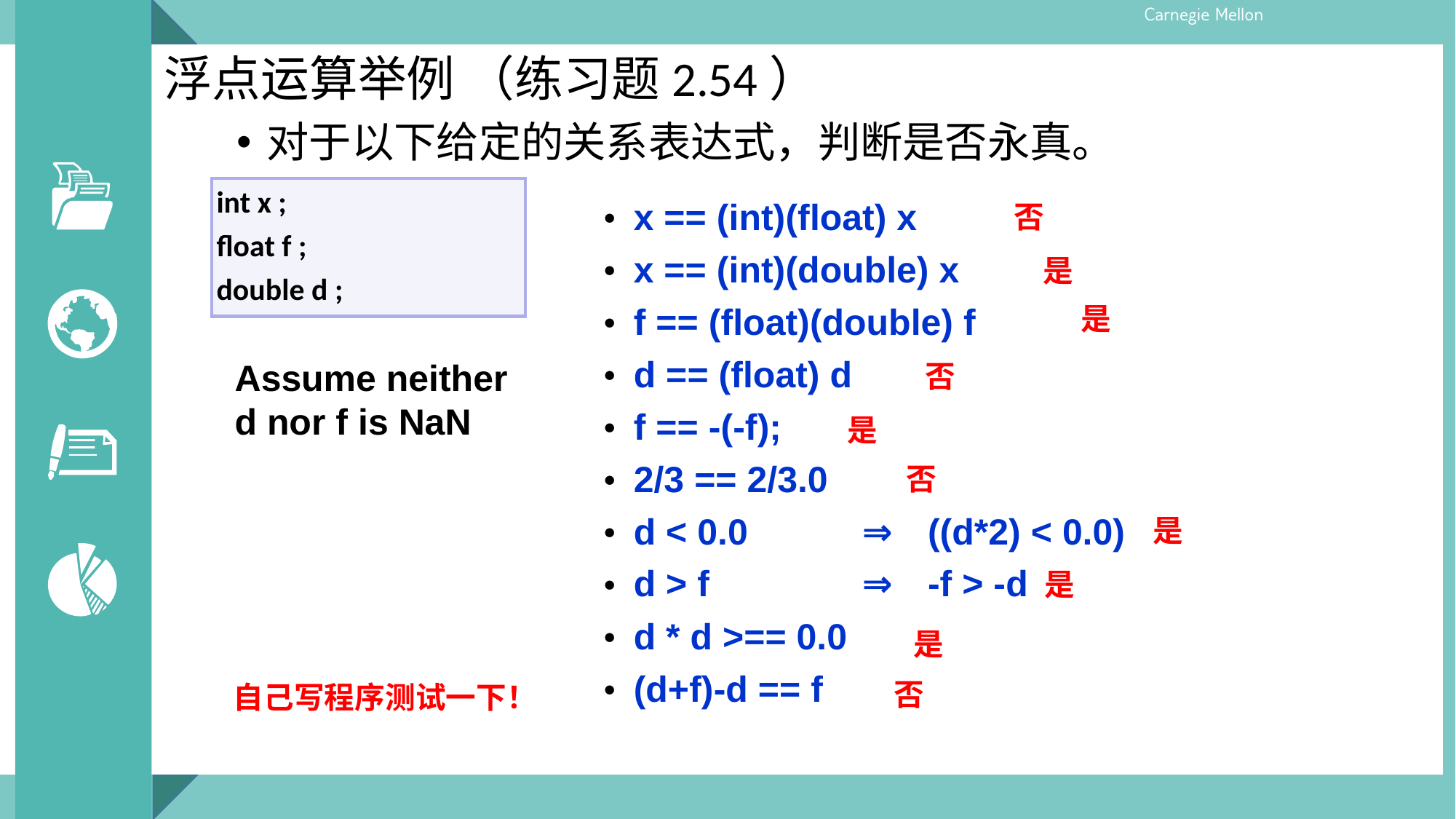

Carnegie Mellon
浮点运算举例 （练习题2.54）
对于以下给定的关系表达式，判断是否永真。
int x ;
float f ;
double d ;
x == (int)(float) x
x == (int)(double) x
f == (float)(double) f
d == (float) d
f == -(-f);
2/3 == 2/3.0
d < 0.0	 ⇒ 	((d*2) < 0.0)
d > f	 ⇒ 	-f > -d
d * d >== 0.0
(d+f)-d == f
否
是
是
Assume neither
d nor f is NaN
否
是
否
是
是
是
否
自己写程序测试一下！